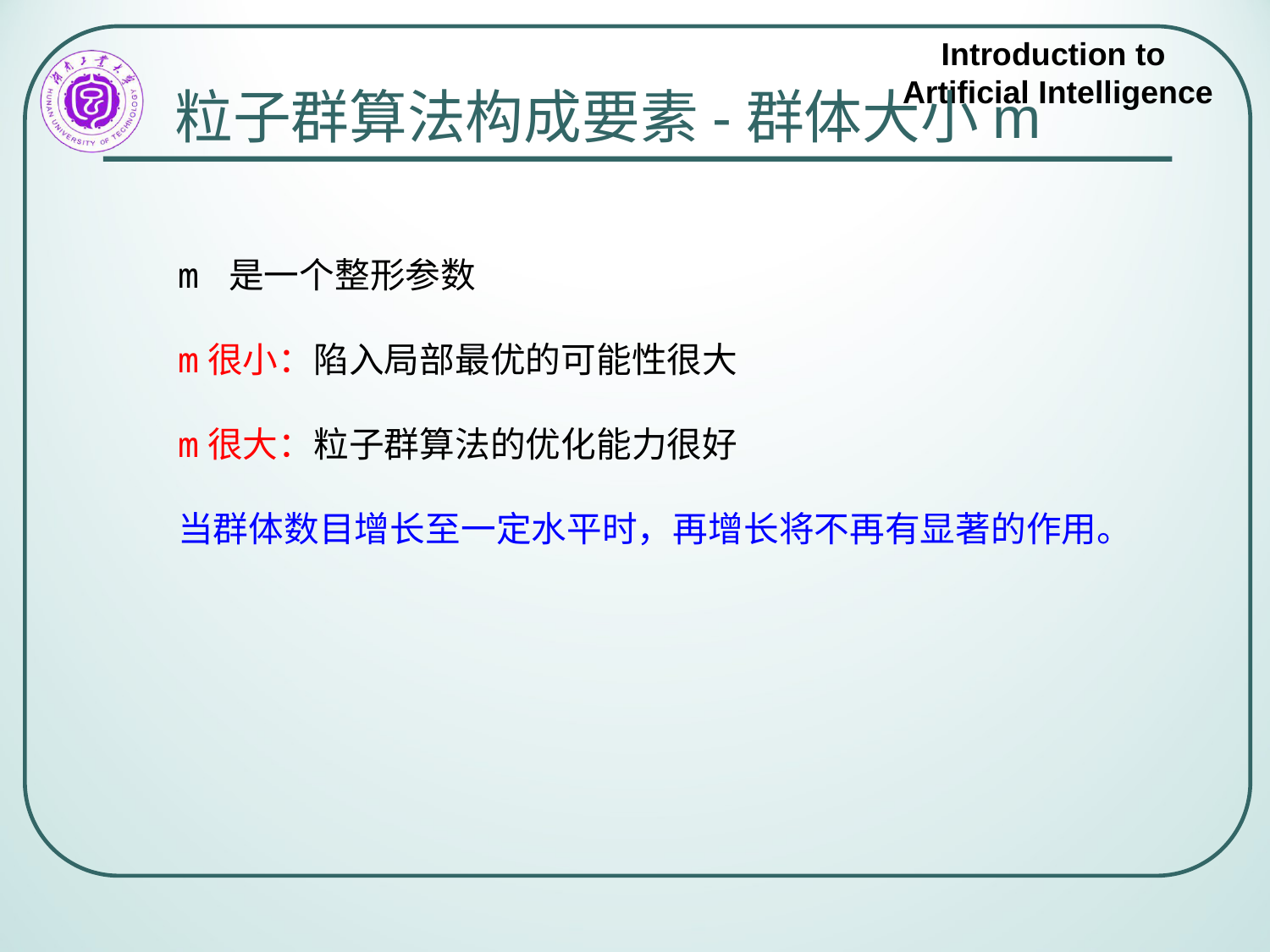

# 粒子群算法构成要素-群体大小m
m 是一个整形参数

m很小：陷入局部最优的可能性很大

m很大：粒子群算法的优化能力很好

当群体数目增长至一定水平时，再增长将不再有显著的作用。